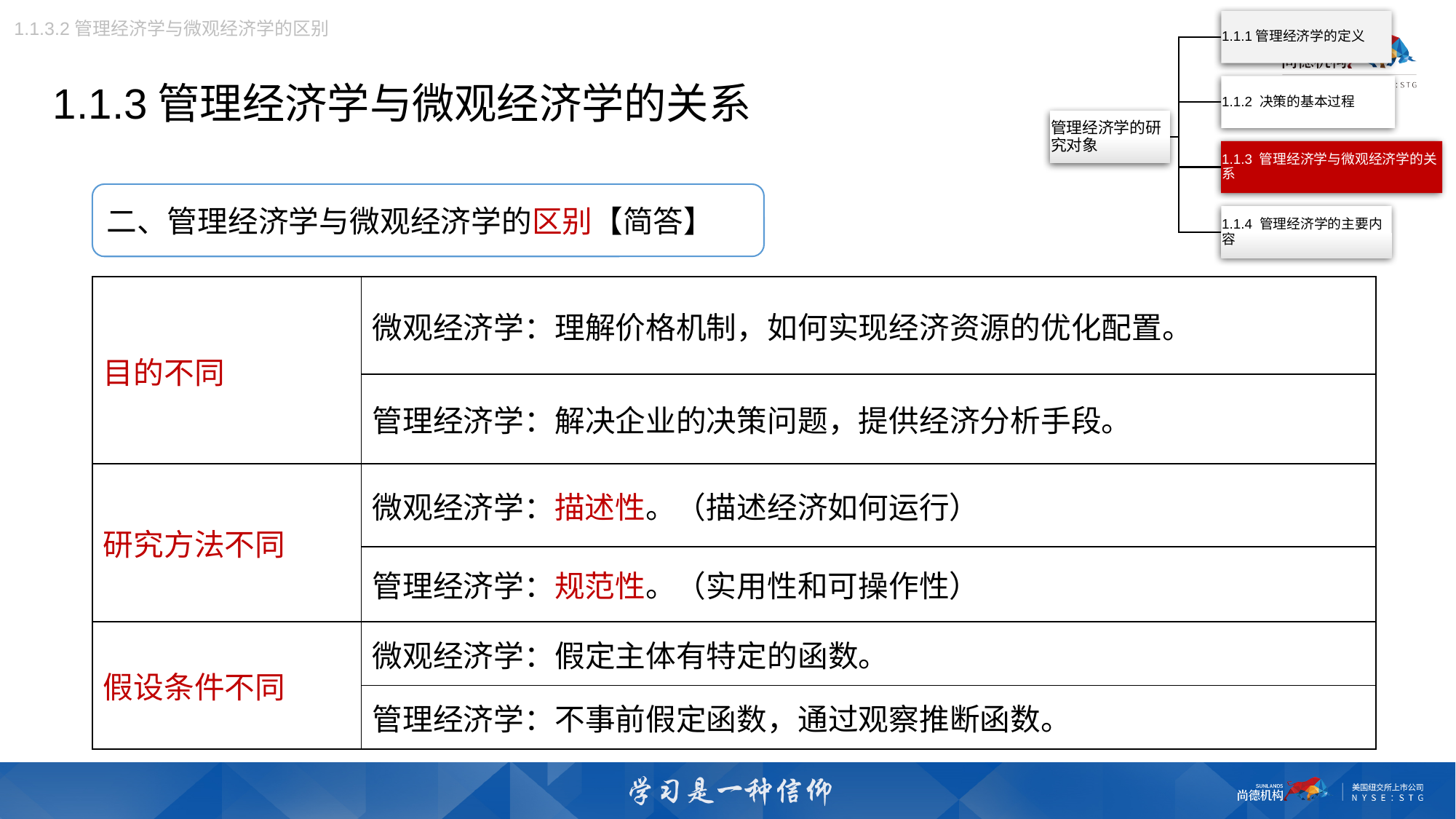

管理经济学的研究对象
1.1.1管理经济学的定义
1.1.2 决策的基本过程
1.1.3 管理经济学与微观经济学的关系
1.1.4 管理经济学的主要内容
1.1.3.2管理经济学与微观经济学的区别
1.1.3管理经济学与微观经济学的关系
二、管理经济学与微观经济学的区别【简答】
| 目的不同 | 微观经济学：理解价格机制，如何实现经济资源的优化配置。 |
| --- | --- |
|  | 管理经济学：解决企业的决策问题，提供经济分析手段。 |
| 研究方法不同 | 微观经济学：描述性。（描述经济如何运行） |
|  | 管理经济学：规范性。（实用性和可操作性） |
| 假设条件不同 | 微观经济学：假定主体有特定的函数。 |
|  | 管理经济学：不事前假定函数，通过观察推断函数。 |